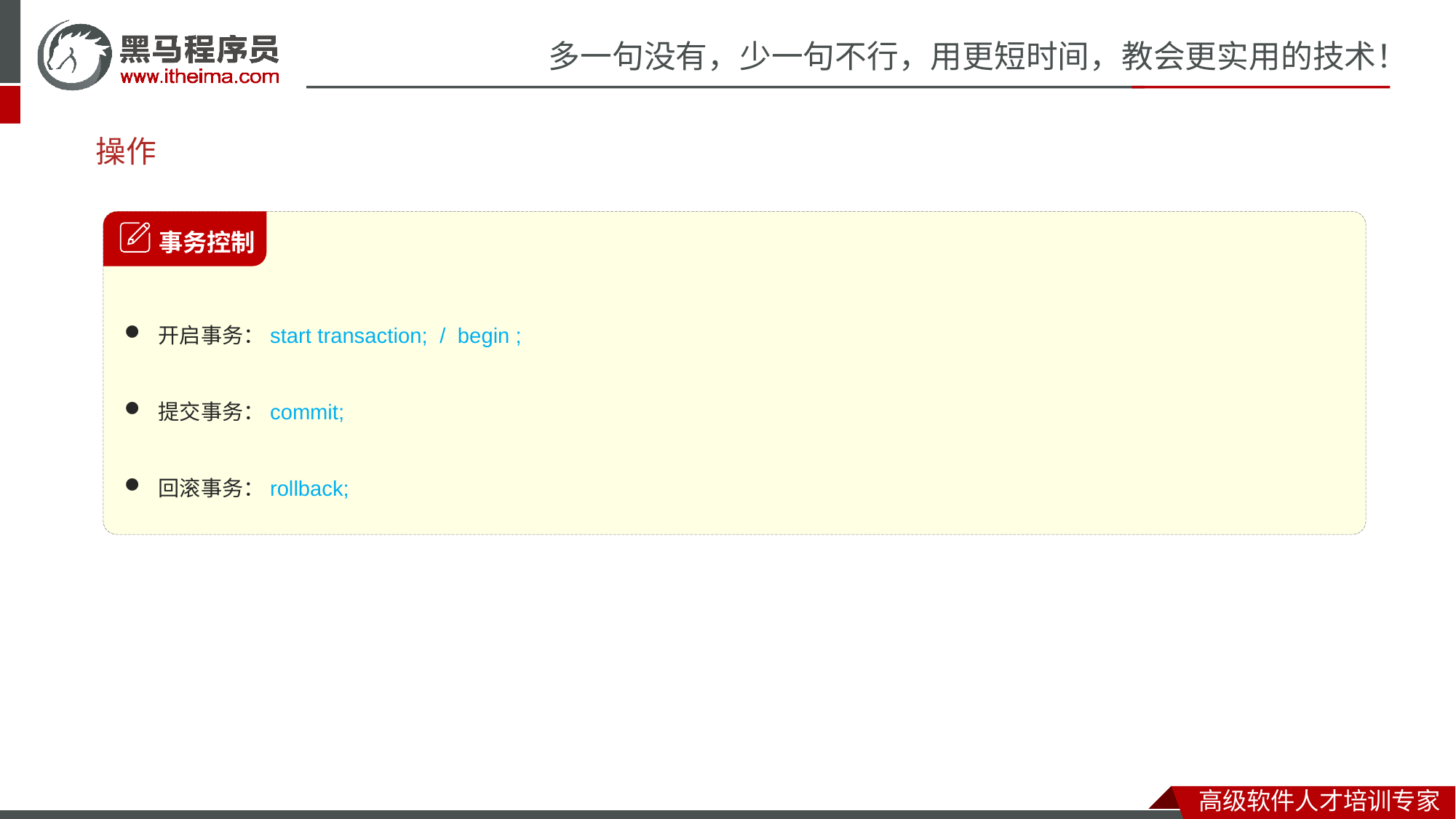

# 操作
开启事务：start transaction;  /  begin ;
提交事务：commit;
回滚事务：rollback;
      事务控制